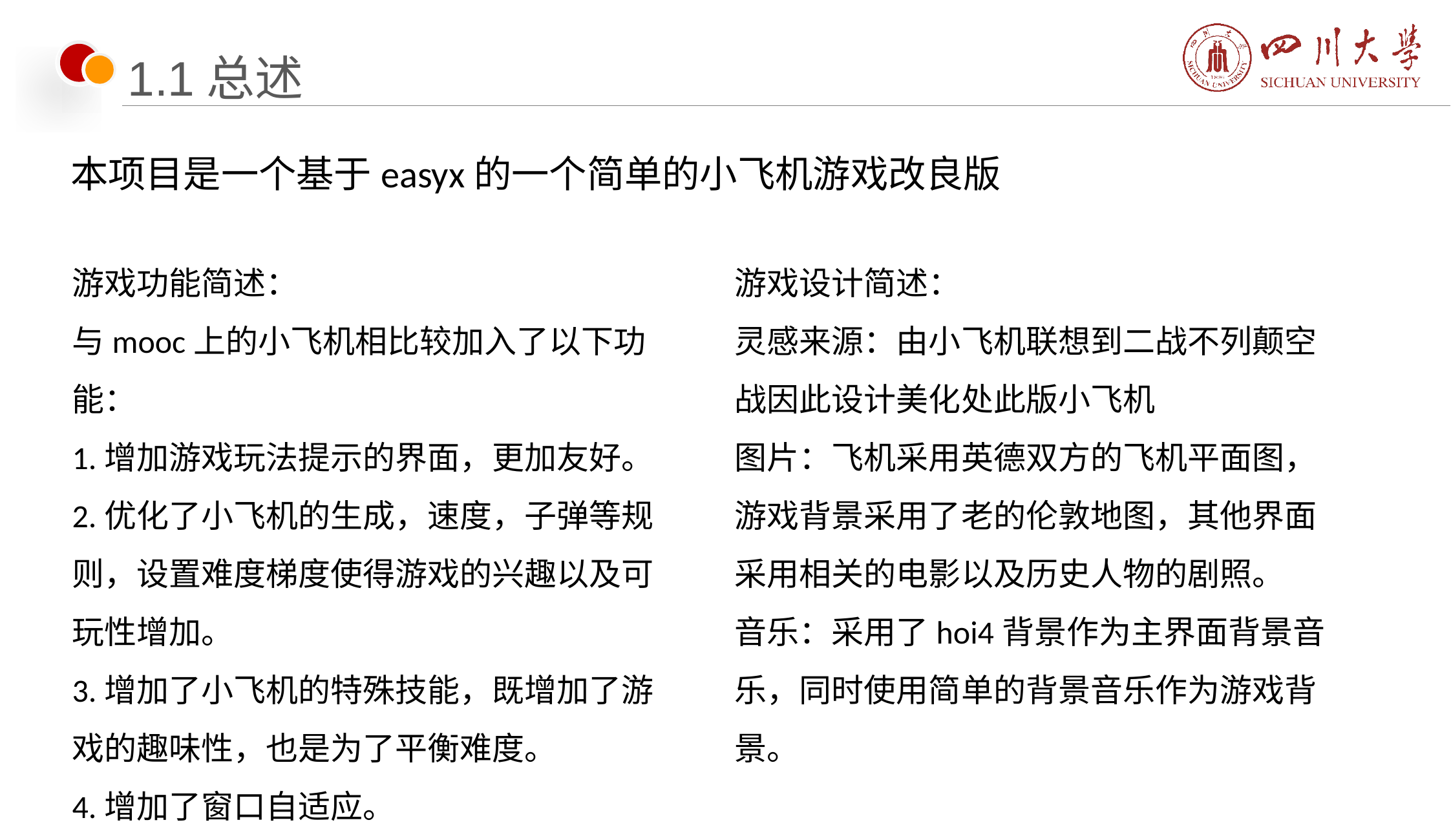

# 1.1总述
本项目是一个基于easyx的一个简单的小飞机游戏改良版
游戏功能简述：
与mooc上的小飞机相比较加入了以下功能：
1.增加游戏玩法提示的界面，更加友好。
2.优化了小飞机的生成，速度，子弹等规则，设置难度梯度使得游戏的兴趣以及可玩性增加。
3.增加了小飞机的特殊技能，既增加了游戏的趣味性，也是为了平衡难度。
4.增加了窗口自适应。
5.双缓冲绘图使动画更加流畅
游戏设计简述：
灵感来源：由小飞机联想到二战不列颠空战因此设计美化处此版小飞机
图片：飞机采用英德双方的飞机平面图，
游戏背景采用了老的伦敦地图，其他界面采用相关的电影以及历史人物的剧照。
音乐：采用了hoi4背景作为主界面背景音乐，同时使用简单的背景音乐作为游戏背景。